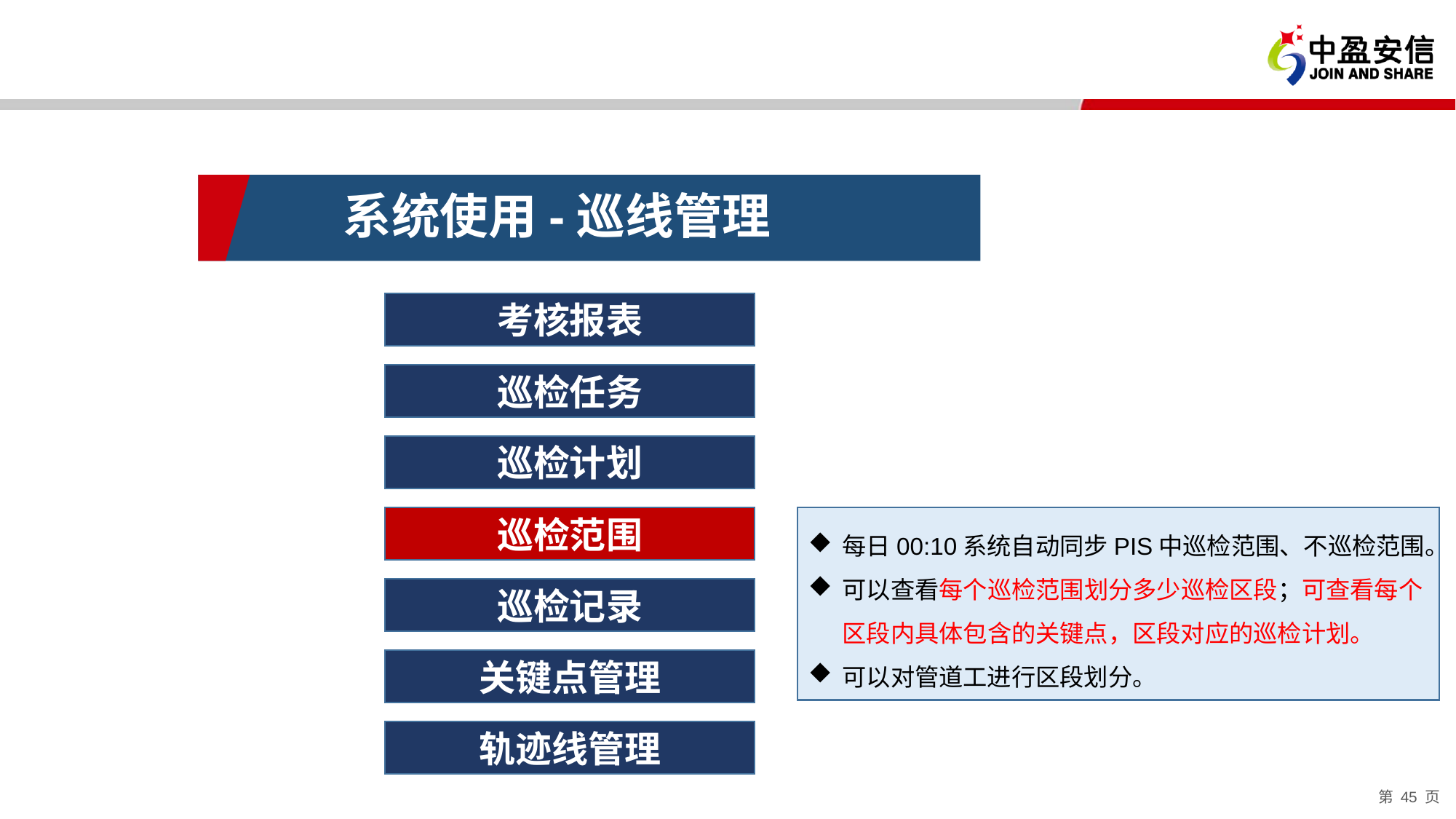

系统使用-巡线管理
考核报表
巡检任务
巡检计划
巡检范围
每日00:10系统自动同步PIS中巡检范围、不巡检范围。
可以查看每个巡检范围划分多少巡检区段；可查看每个区段内具体包含的关键点，区段对应的巡检计划。
可以对管道工进行区段划分。
巡检记录
关键点管理
轨迹线管理